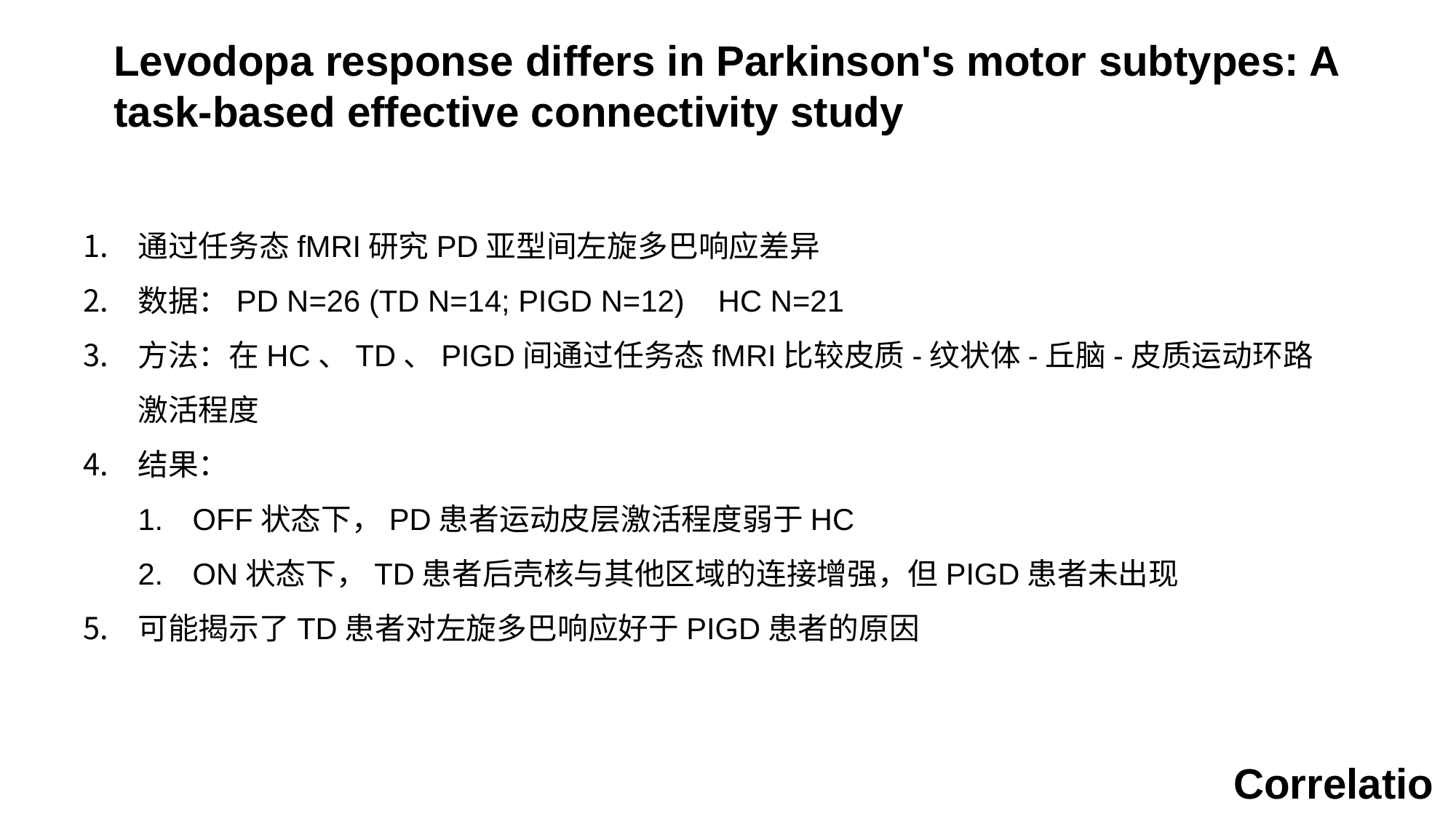

Levodopa response differs in Parkinson's motor subtypes: A task-based effective connectivity study
通过任务态fMRI研究PD亚型间左旋多巴响应差异
数据：PD N=26 (TD N=14; PIGD N=12)    HC N=21
方法：在HC、TD、PIGD间通过任务态fMRI比较皮质-纹状体-丘脑-皮质运动环路激活程度
结果：
OFF状态下，PD患者运动皮层激活程度弱于HC
ON状态下，TD患者后壳核与其他区域的连接增强，但PIGD患者未出现
可能揭示了TD患者对左旋多巴响应好于PIGD患者的原因
Correlation